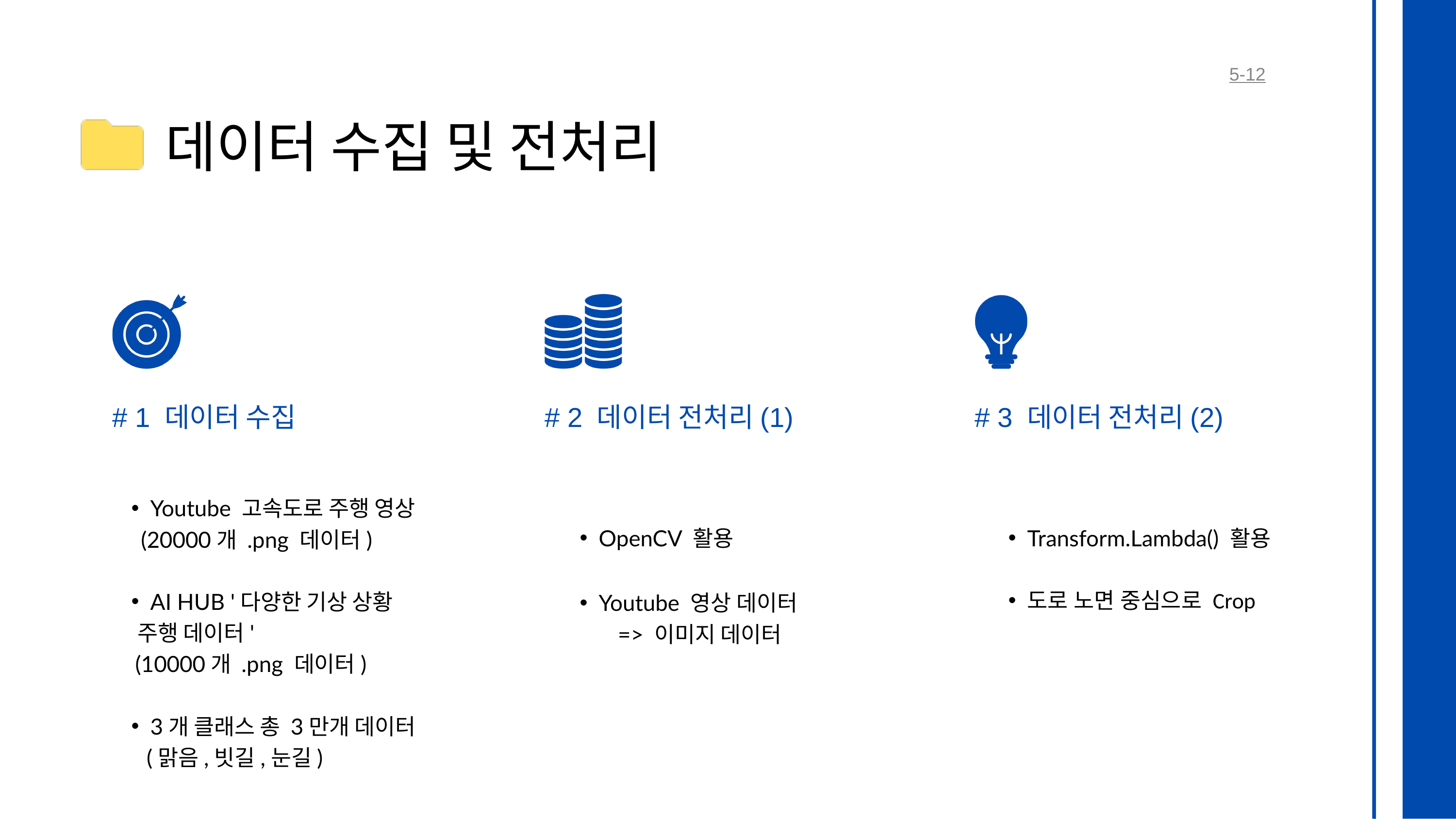

5-12

데이터 수집 및 전처리

# 1 데이터 수집
# 2 데이터 전처리(1)
# 3 데이터 전처리(2)
Youtube 고속도로 주행 영상
     (20000개 .png 데이터)

AI HUB '다양한 기상 상황
    주행 데이터'
    (10000개 .png 데이터)

3개 클래스 총 3만개 데이터
      (맑음,빗길,눈길)
OpenCV 활용
Transform.Lambda() 활용

도로 노면 중심으로 Crop
Youtube 영상 데이터
          => 이미지 데이터